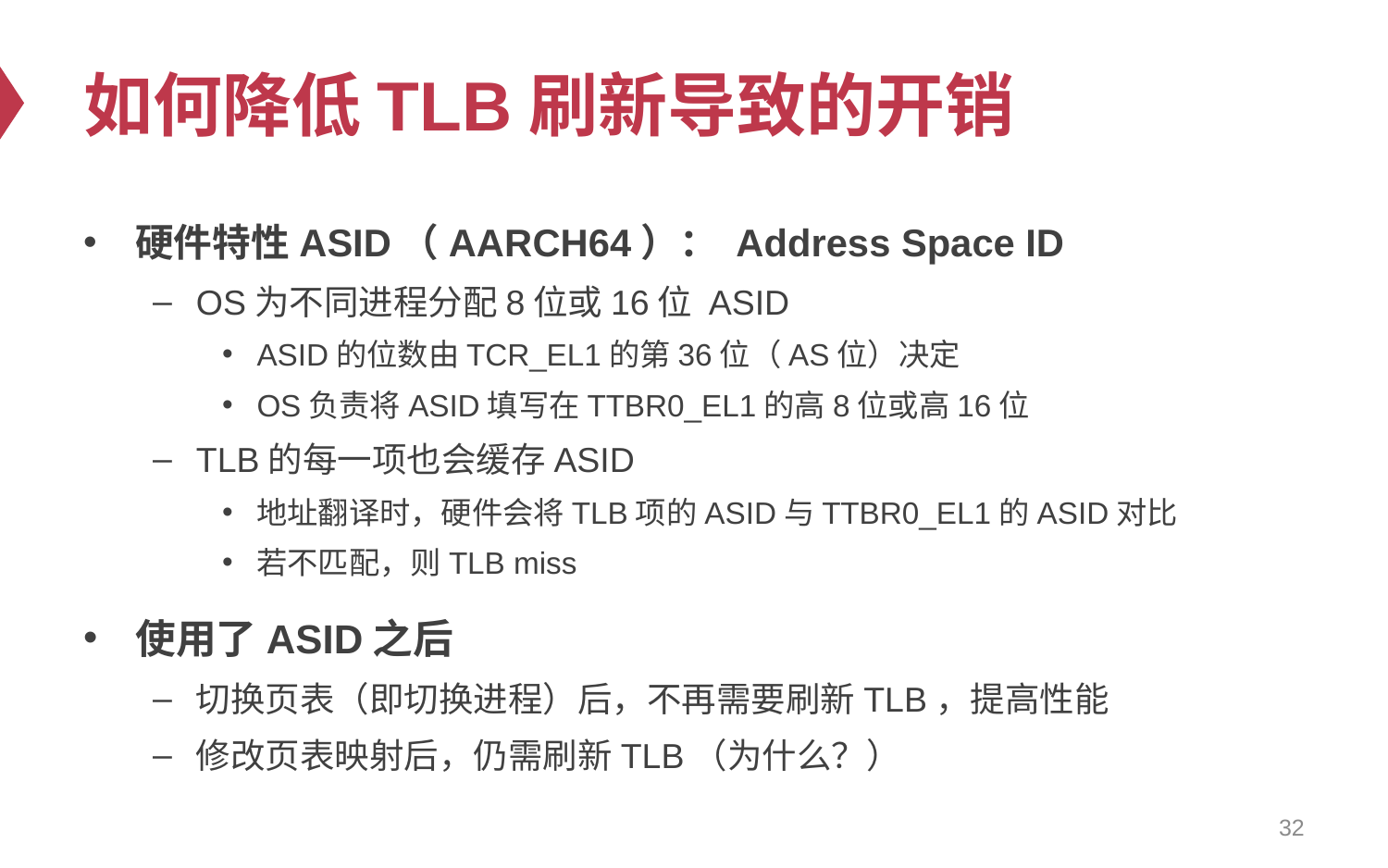

# 如何降低TLB刷新导致的开销
硬件特性ASID（AARCH64）： Address Space ID
OS为不同进程分配8位或16位 ASID
ASID的位数由TCR_EL1的第36位（AS位）决定
OS负责将ASID填写在TTBR0_EL1的高8位或高16位
TLB的每一项也会缓存ASID
地址翻译时，硬件会将TLB项的ASID与TTBR0_EL1的ASID对比
若不匹配，则TLB miss
使用了ASID之后
切换页表（即切换进程）后，不再需要刷新TLB，提高性能
修改页表映射后，仍需刷新TLB（为什么？）
32